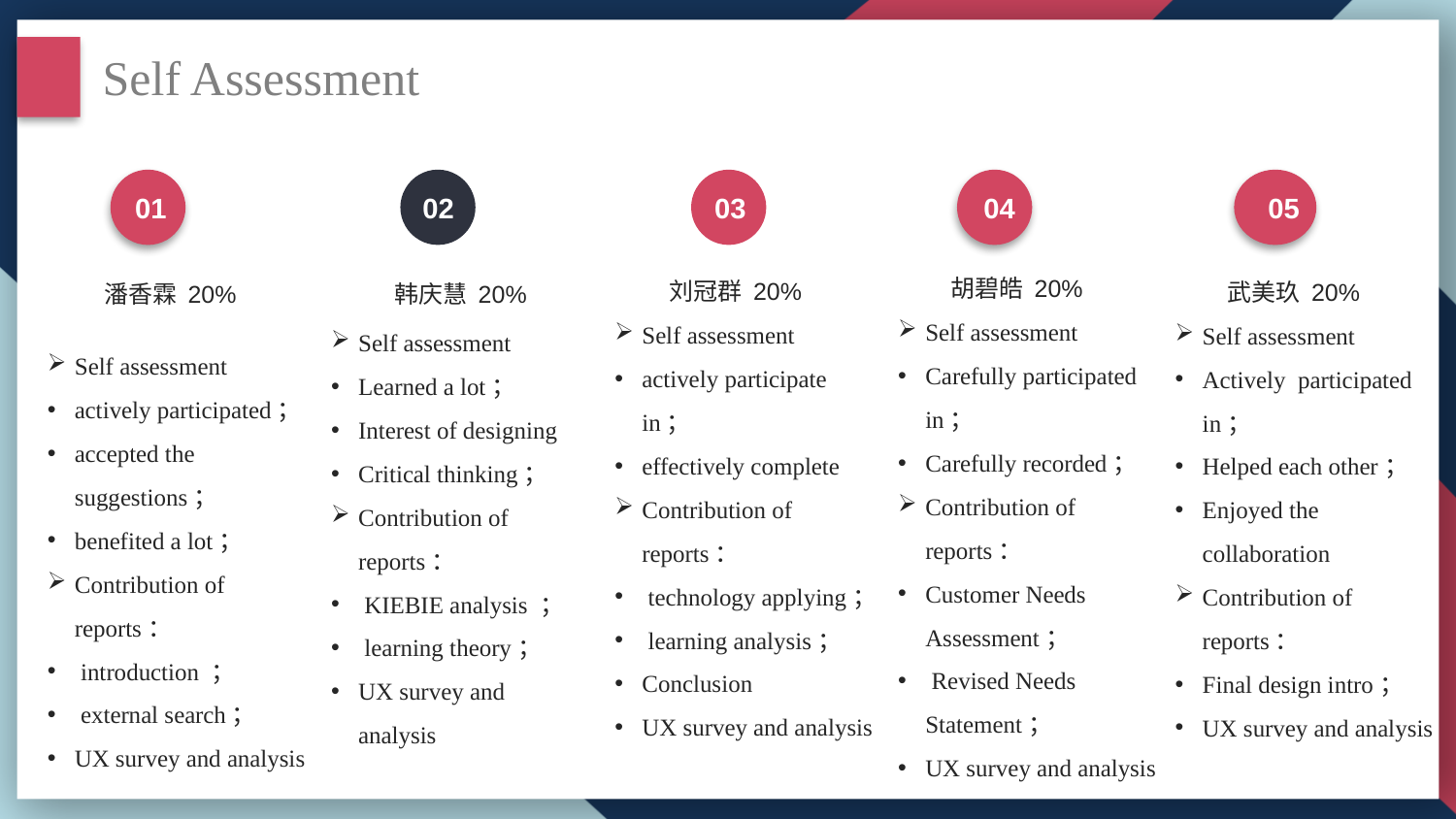

Self Assessment

01

02

03

04

05
胡碧皓 20%
刘冠群 20%
武美玖 20%
潘香霖 20%
韩庆慧 20%
Self assessment
Carefully participated in；
Carefully recorded；
Contribution of reports：
Customer Needs Assessment；
 Revised Needs Statement；
UX survey and analysis
Self assessment
actively participate in；
effectively complete
Contribution of reports：
 technology applying；
 learning analysis；
Conclusion
UX survey and analysis

Self assessment
Actively  participated in；
Helped each other；
Enjoyed the collaboration
Contribution of reports：
Final design intro；
UX survey and analysis
Self assessment
Learned a lot；
Interest of designing
Critical thinking；
Contribution of reports：
 KIEBIE analysis ；
 learning theory；
UX survey and analysis
Self assessment
actively participated；
accepted the suggestions；
benefited a lot；
Contribution of reports：
 introduction ；
 external search；
UX survey and analysis